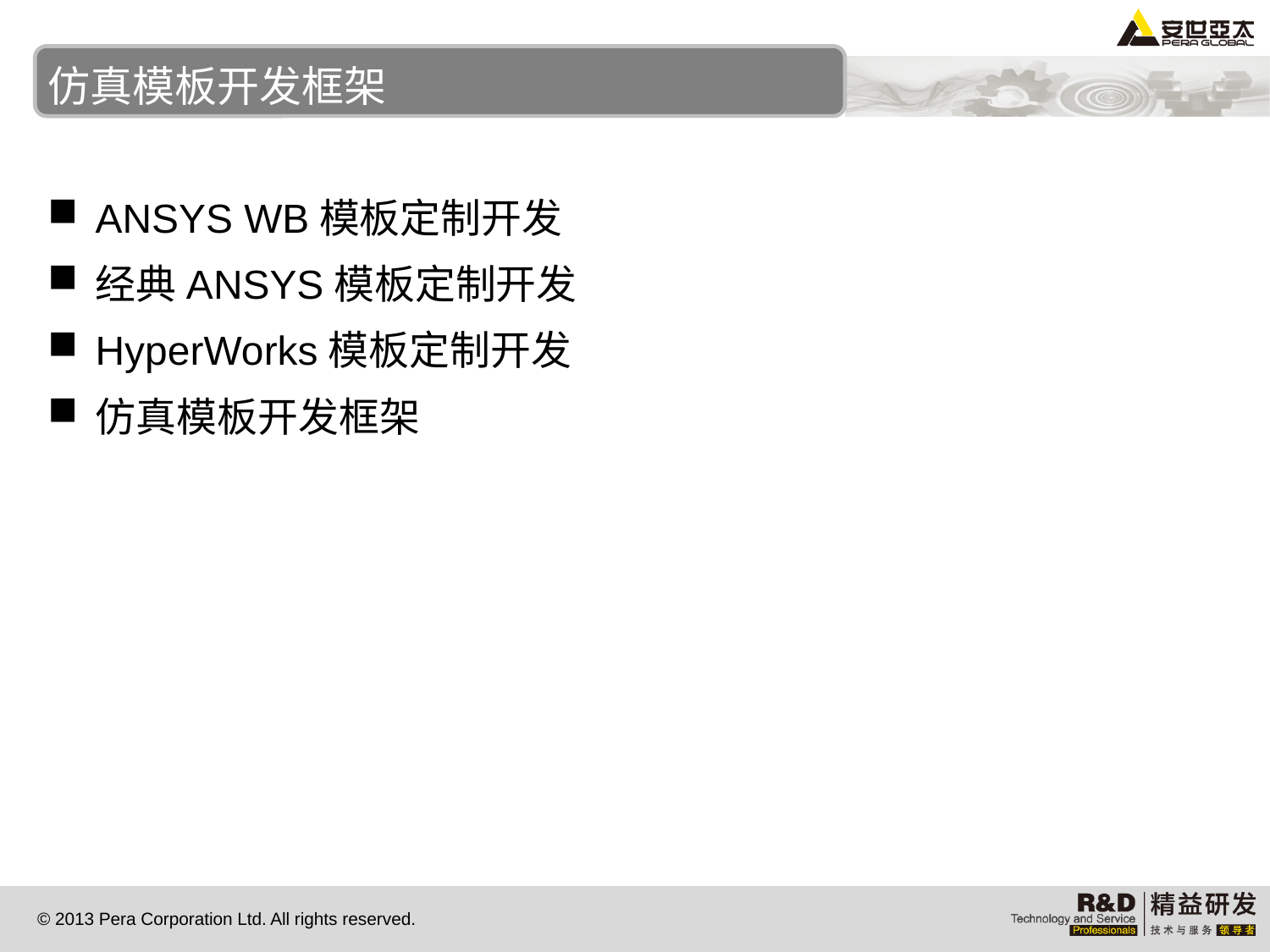

# 仿真模板开发框架
ANSYS WB模板定制开发
经典ANSYS模板定制开发
HyperWorks模板定制开发
仿真模板开发框架